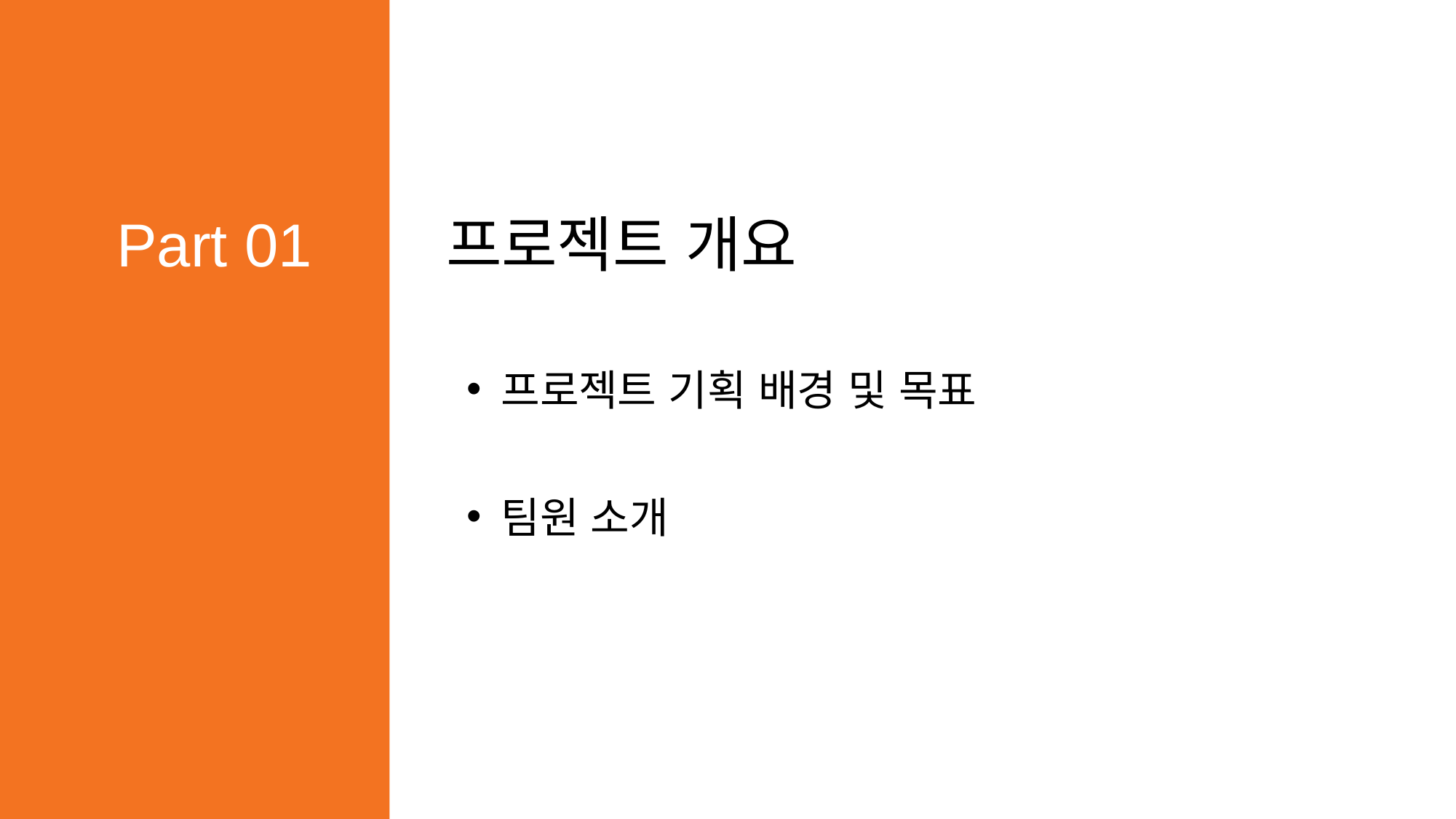

Part 01
프로젝트 개요
프로젝트 기획 배경 및 목표
팀원 소개